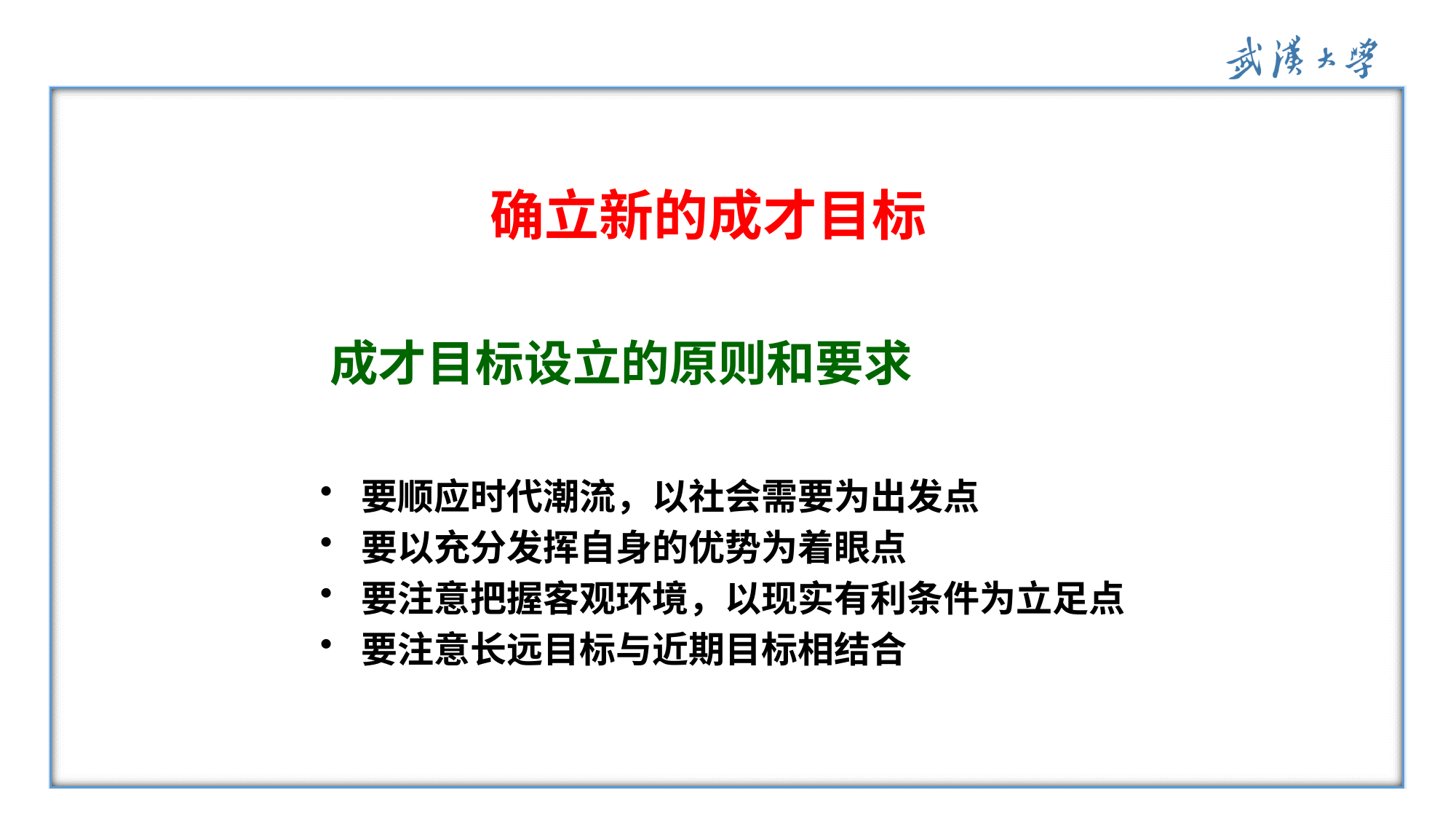

# 确立新的成才目标
成才目标设立的原则和要求

要顺应时代潮流，以社会需要为出发点
要以充分发挥自身的优势为着眼点
要注意把握客观环境，以现实有利条件为立足点
要注意长远目标与近期目标相结合